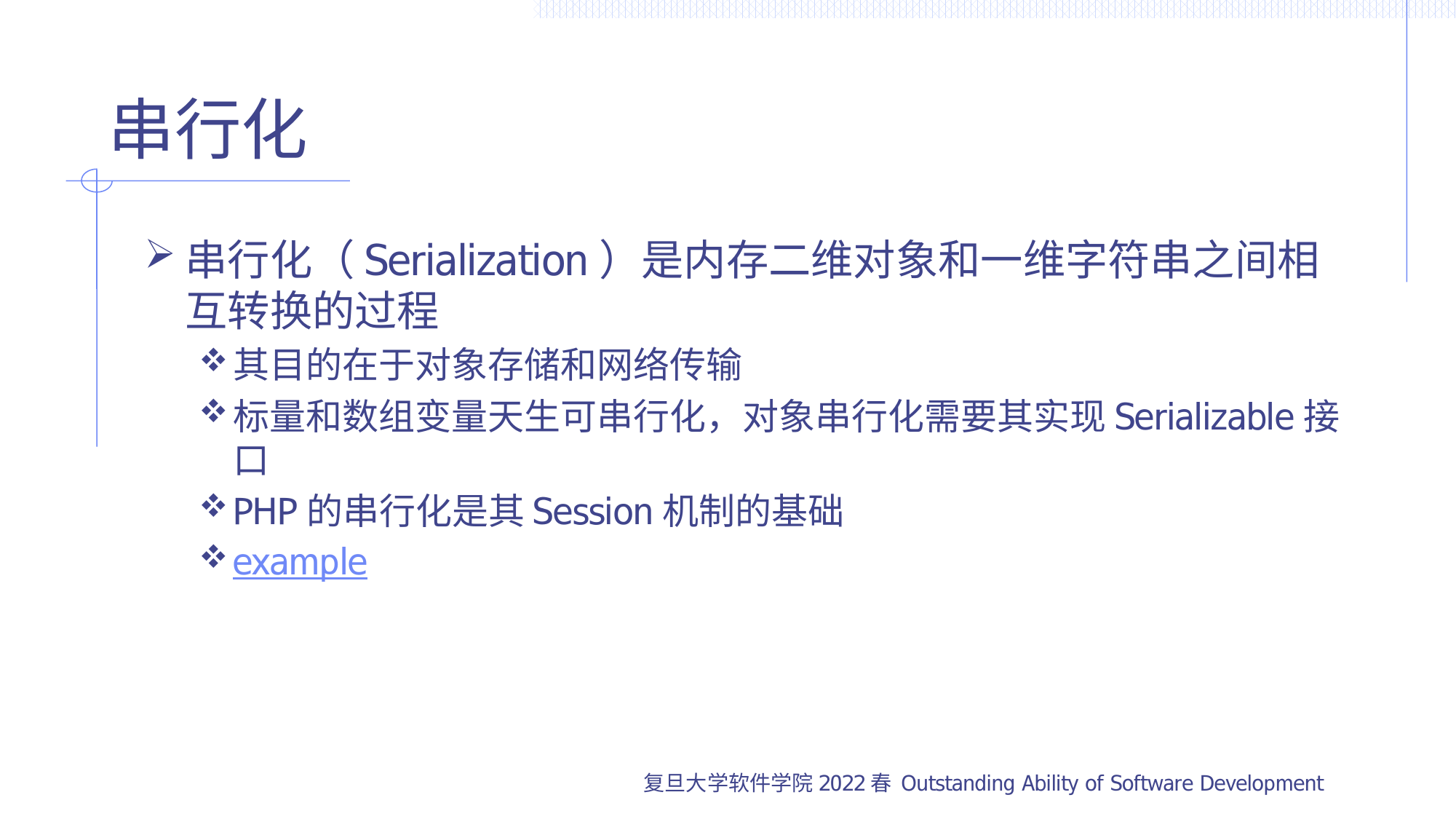

# 串行化
串行化（Serialization）是内存二维对象和一维字符串之间相互转换的过程
其目的在于对象存储和网络传输
标量和数组变量天生可串行化，对象串行化需要其实现Serializable接口
PHP的串行化是其Session机制的基础
example